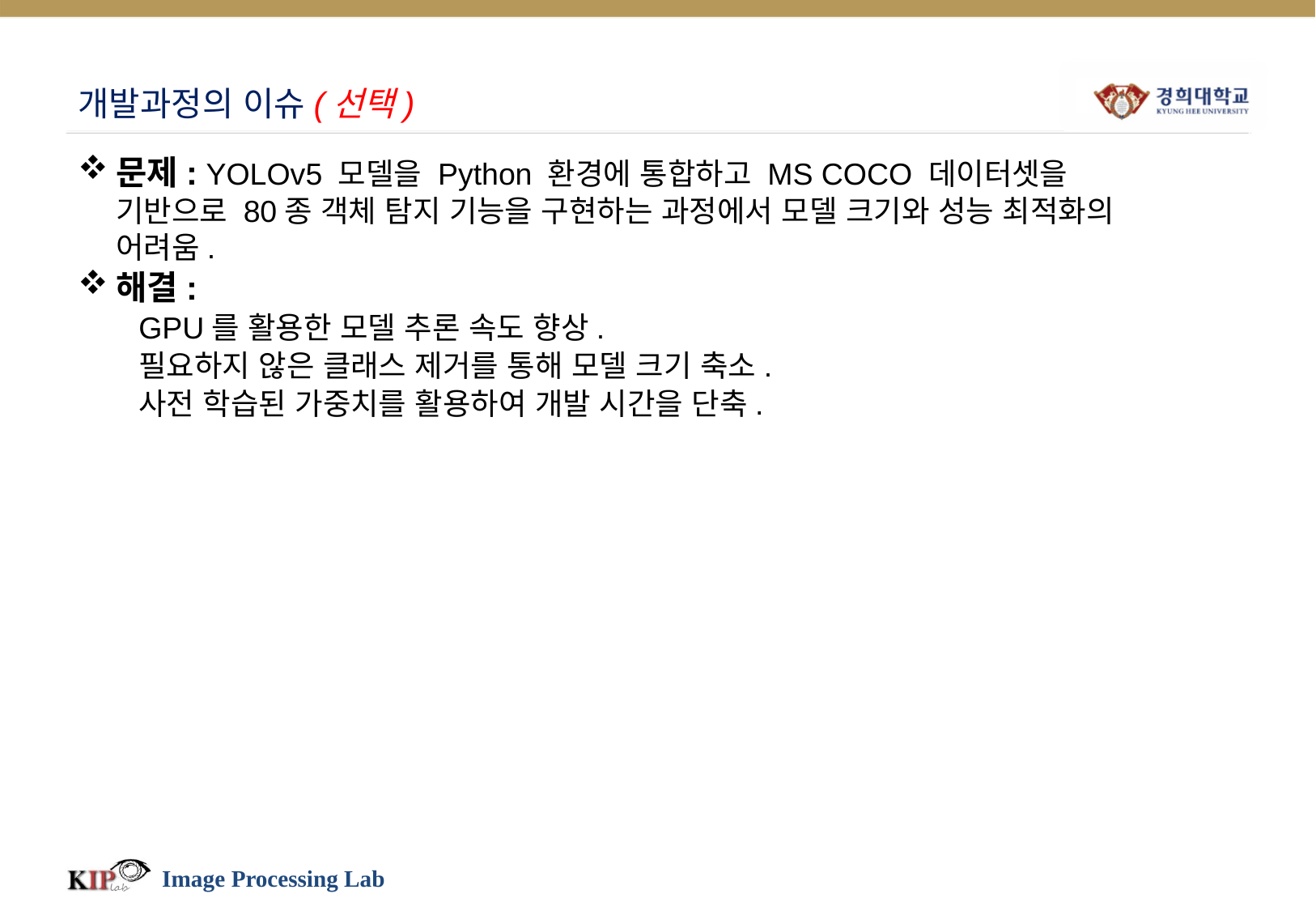

# 개발과정의 이슈(선택)
문제: YOLOv5 모델을 Python 환경에 통합하고 MS COCO 데이터셋을 기반으로 80종 객체 탐지 기능을 구현하는 과정에서 모델 크기와 성능 최적화의 어려움.
해결:
GPU를 활용한 모델 추론 속도 향상.
필요하지 않은 클래스 제거를 통해 모델 크기 축소.
사전 학습된 가중치를 활용하여 개발 시간을 단축.
Image Processing Lab